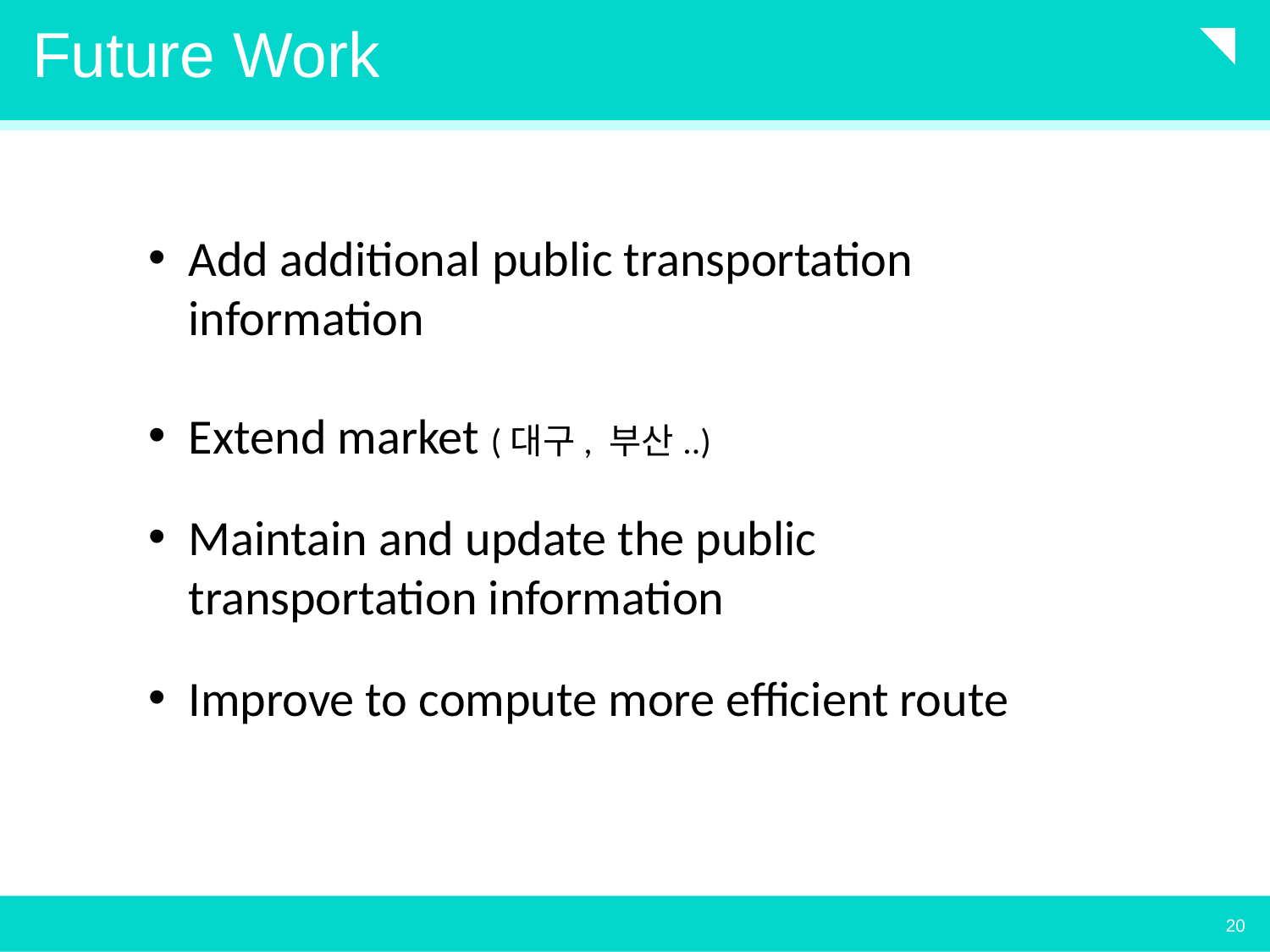

# Future Work
Add additional public transportation information

Extend market (대구, 부산..)

Maintain and update the public transportation information

Improve to compute more efficient route

20